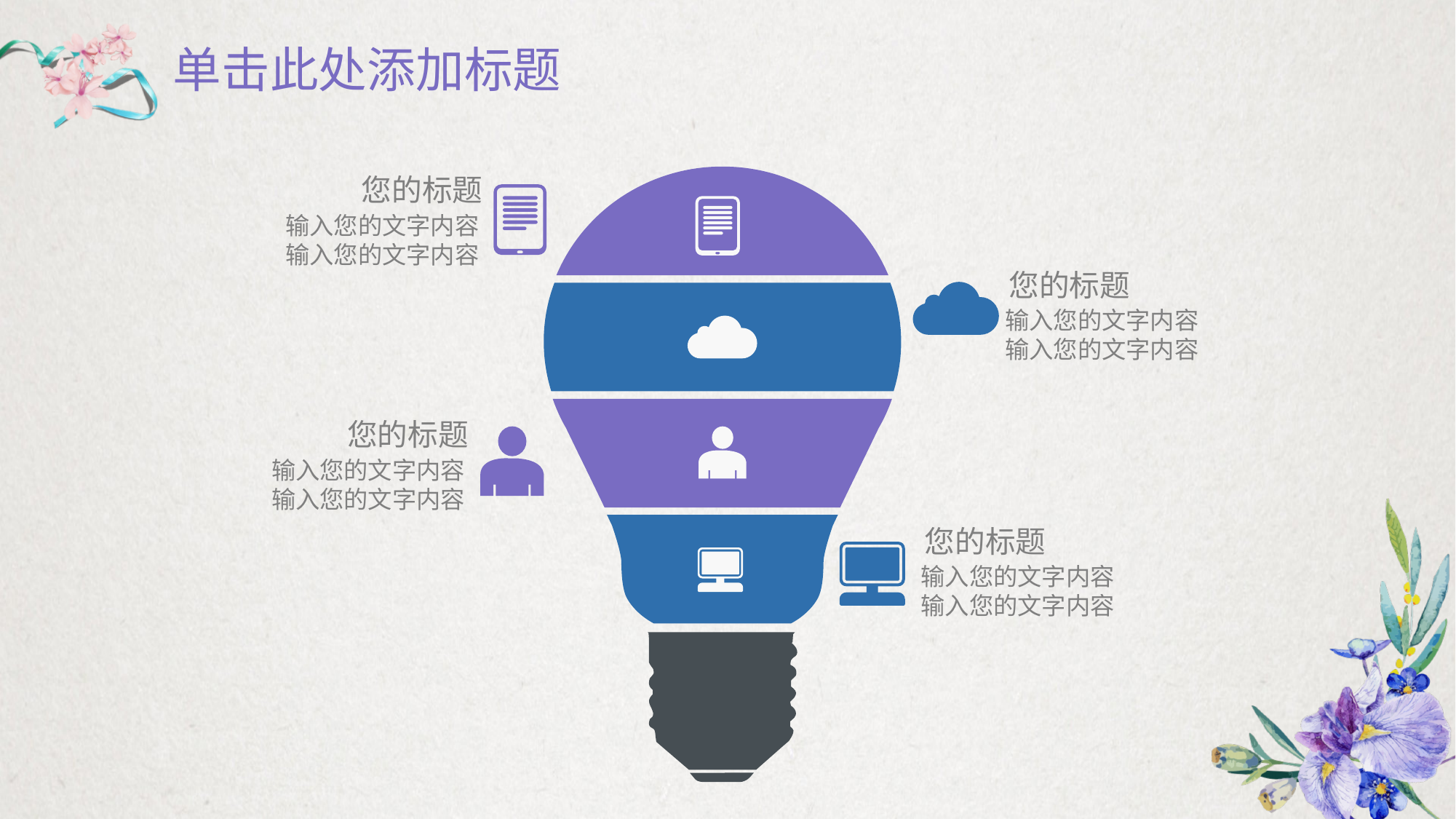

# 单击此处添加标题
您的标题

输入您的文字内容
输入您的文字内容
您的标题

输入您的文字内容
输入您的文字内容

您的标题

输入您的文字内容
输入您的文字内容

您的标题

输入您的文字内容
输入您的文字内容